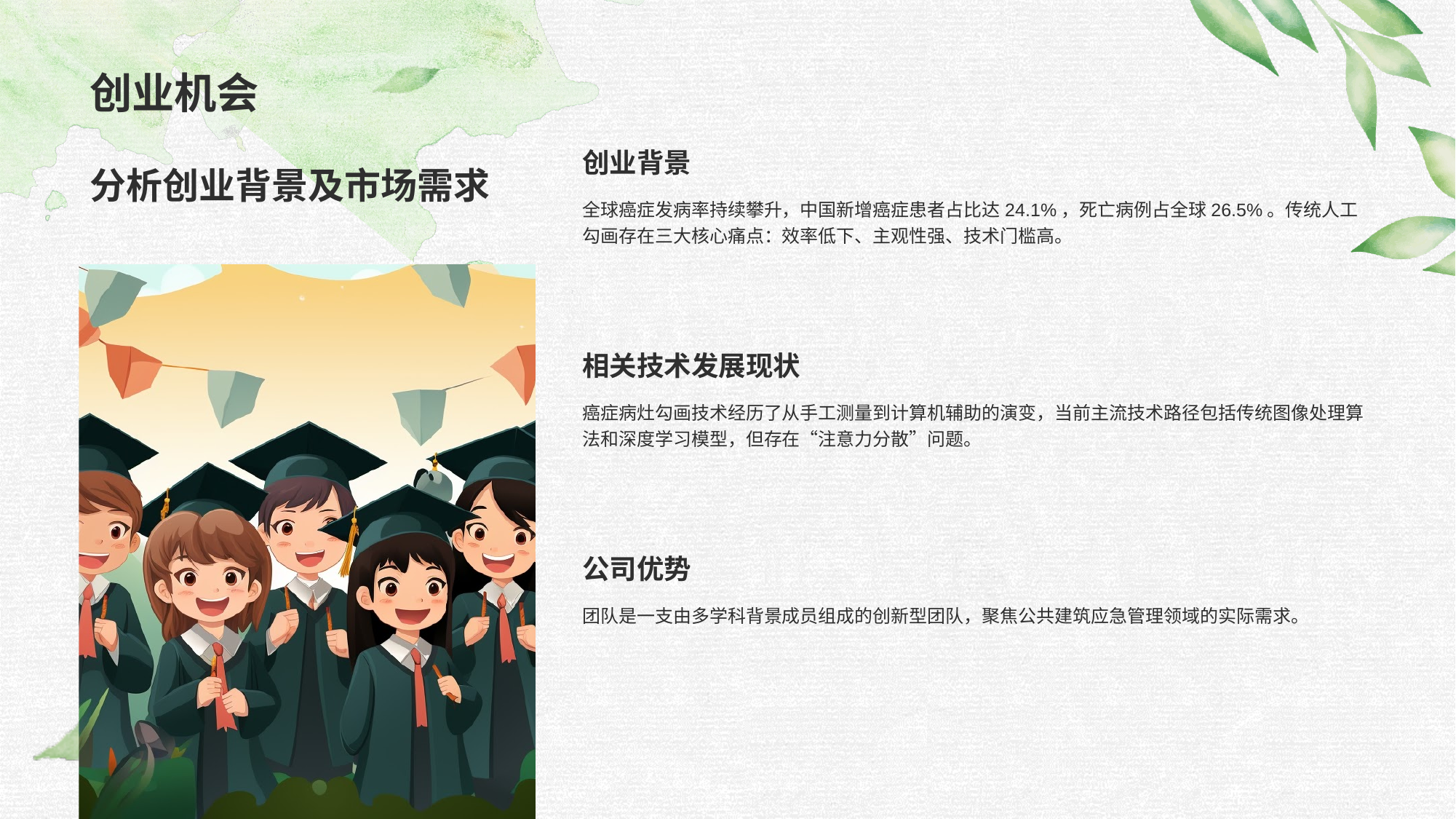

# 创业机会
分析创业背景及市场需求
创业背景
全球癌症发病率持续攀升，中国新增癌症患者占比达24.1%，死亡病例占全球26.5%。传统人工勾画存在三大核心痛点：效率低下、主观性强、技术门槛高。

相关技术发展现状
癌症病灶勾画技术经历了从手工测量到计算机辅助的演变，当前主流技术路径包括传统图像处理算法和深度学习模型，但存在“注意力分散”问题。
公司优势
团队是一支由多学科背景成员组成的创新型团队，聚焦公共建筑应急管理领域的实际需求。